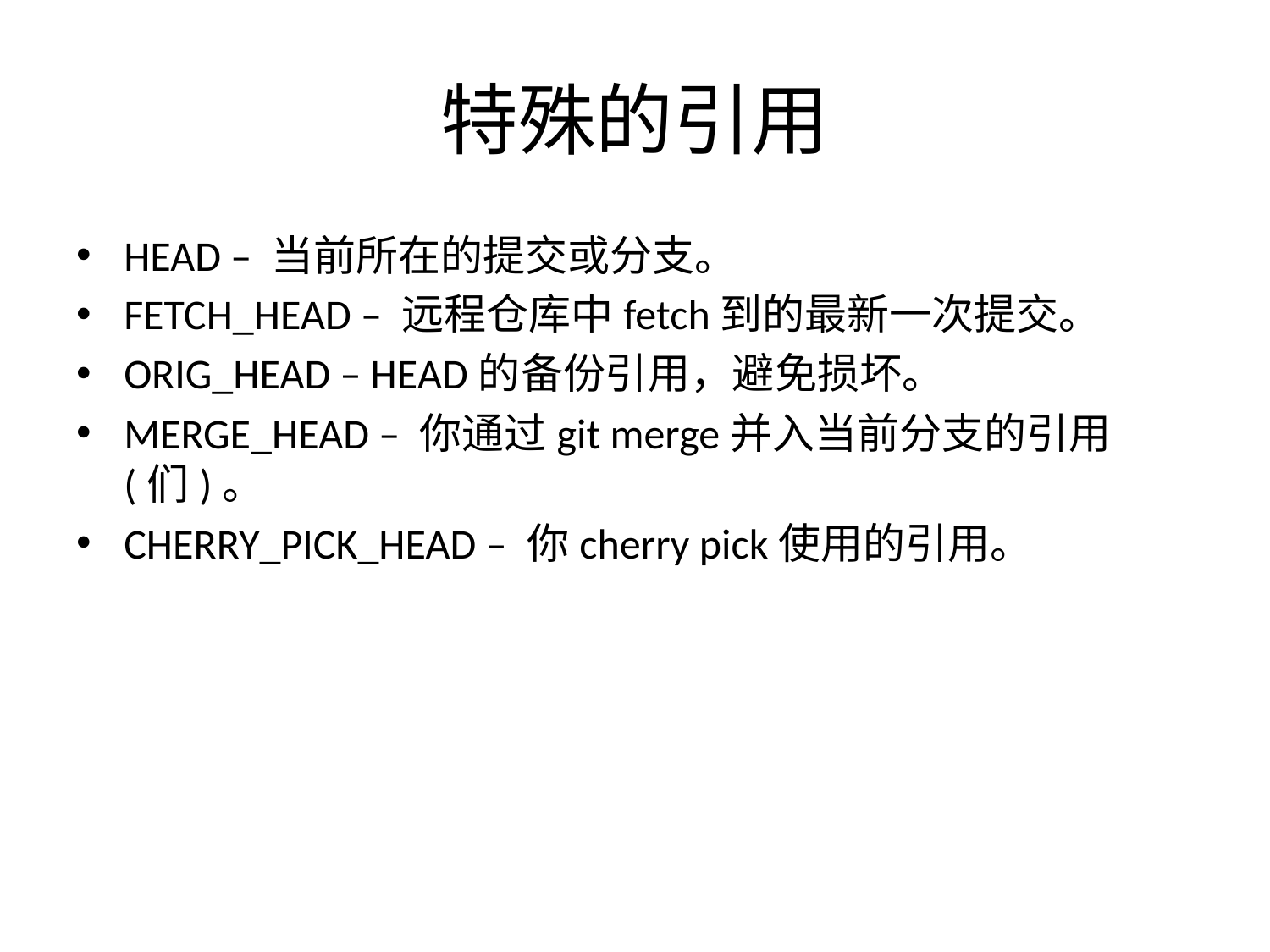

# 特殊的引用
HEAD – 当前所在的提交或分支。
FETCH_HEAD – 远程仓库中fetch到的最新一次提交。
ORIG_HEAD – HEAD的备份引用，避免损坏。
MERGE_HEAD – 你通过git merge并入当前分支的引用(们)。
CHERRY_PICK_HEAD – 你cherry pick使用的引用。